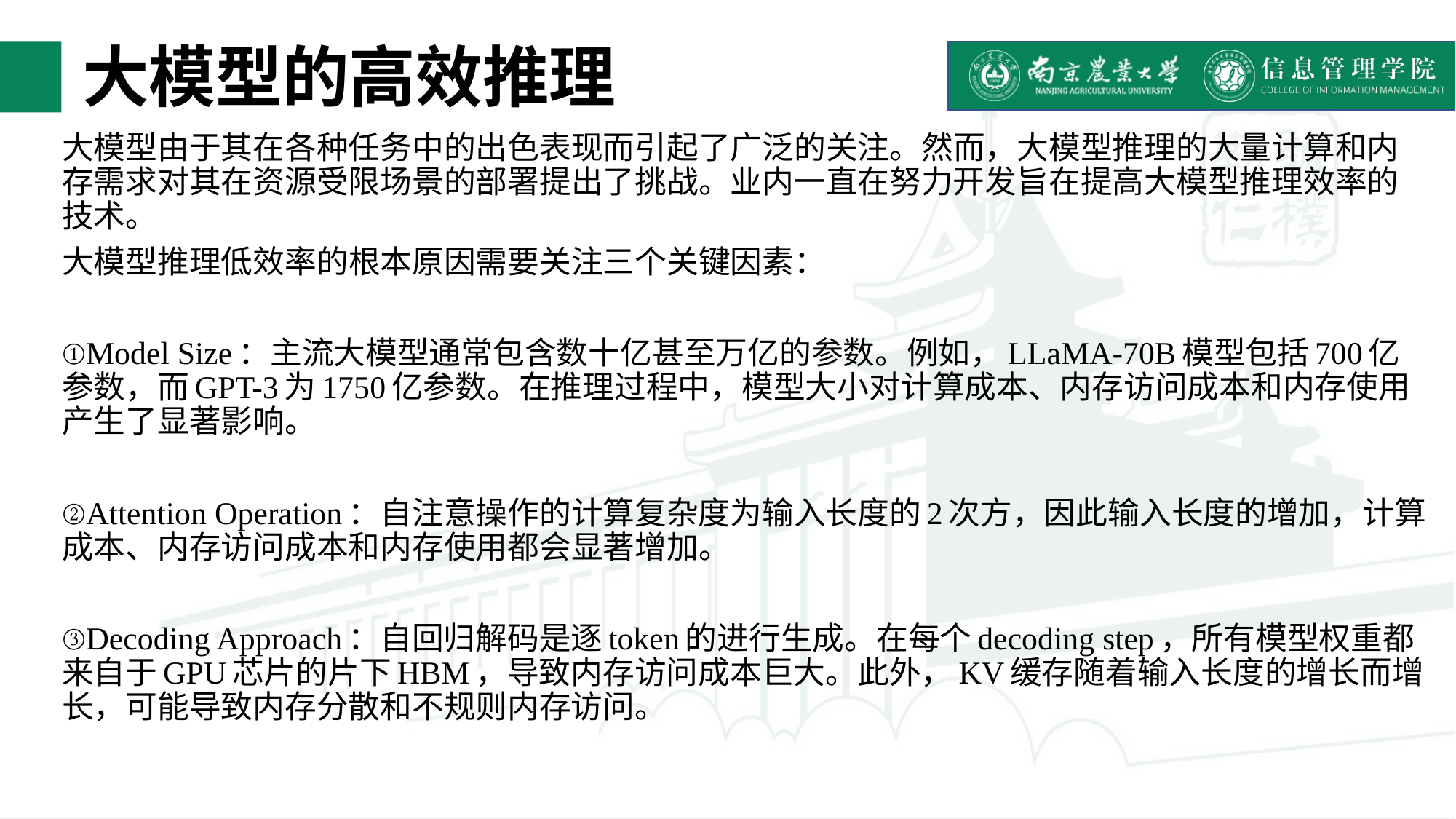

# 大模型的高效推理
大模型由于其在各种任务中的出色表现而引起了广泛的关注。然而，大模型推理的大量计算和内存需求对其在资源受限场景的部署提出了挑战。业内一直在努力开发旨在提高大模型推理效率的技术。
大模型推理低效率的根本原因需要关注三个关键因素：

①Model Size：主流大模型通常包含数十亿甚至万亿的参数。例如，LLaMA-70B模型包括700亿参数，而GPT-3为1750亿参数。在推理过程中，模型大小对计算成本、内存访问成本和内存使用产生了显著影响。

②Attention Operation：自注意操作的计算复杂度为输入长度的2次方，因此输入长度的增加，计算成本、内存访问成本和内存使用都会显著增加。

③Decoding Approach：自回归解码是逐token的进行生成。在每个decoding step，所有模型权重都来自于GPU芯片的片下HBM，导致内存访问成本巨大。此外，KV缓存随着输入长度的增长而增长，可能导致内存分散和不规则内存访问。